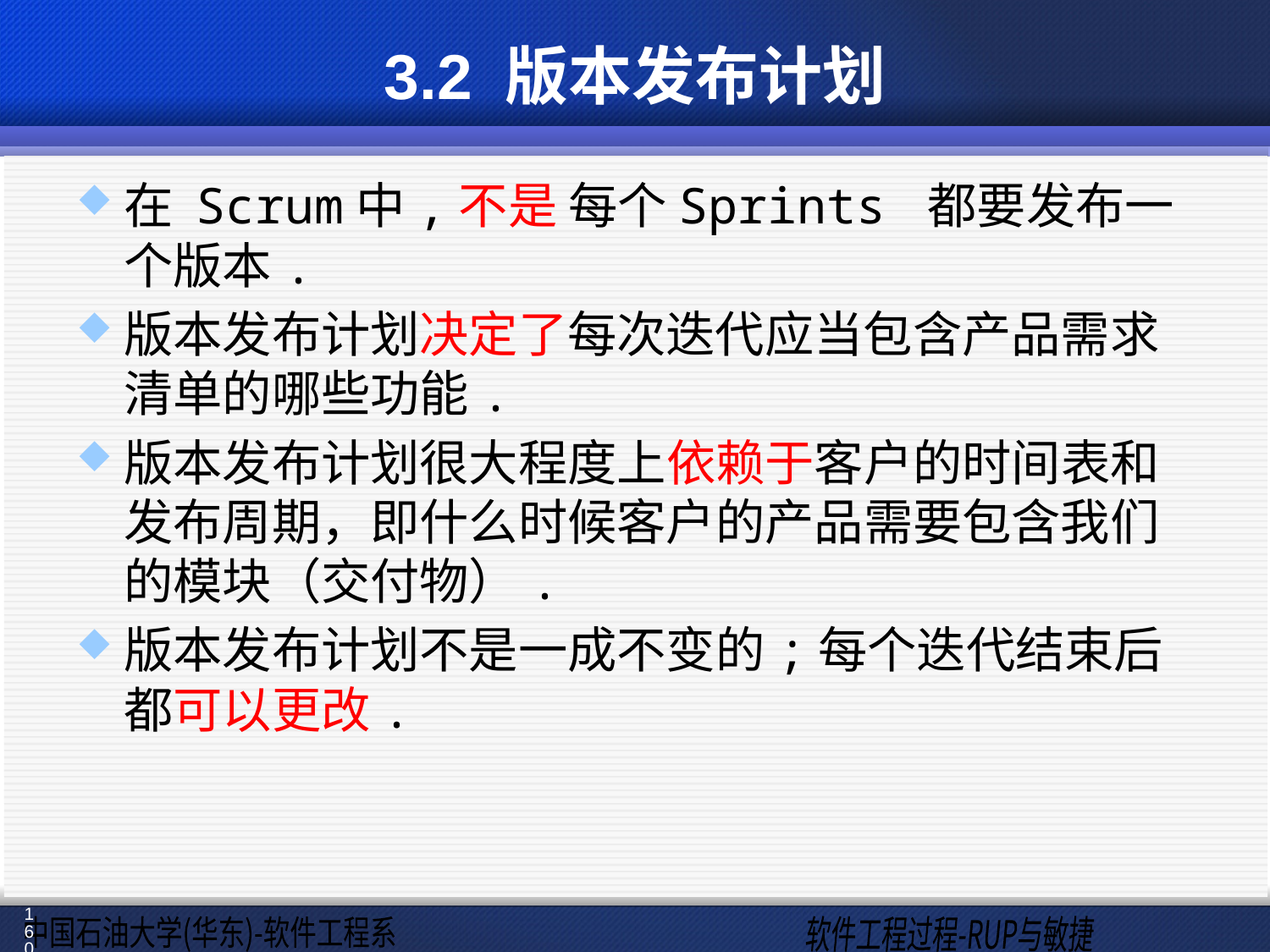

# 3.2 版本发布计划
在 Scrum中,不是 每个Sprints 都要发布一个版本.
版本发布计划决定了每次迭代应当包含产品需求清单的哪些功能.
版本发布计划很大程度上依赖于客户的时间表和发布周期，即什么时候客户的产品需要包含我们的模块（交付物）.
版本发布计划不是一成不变的;每个迭代结束后都可以更改.
160